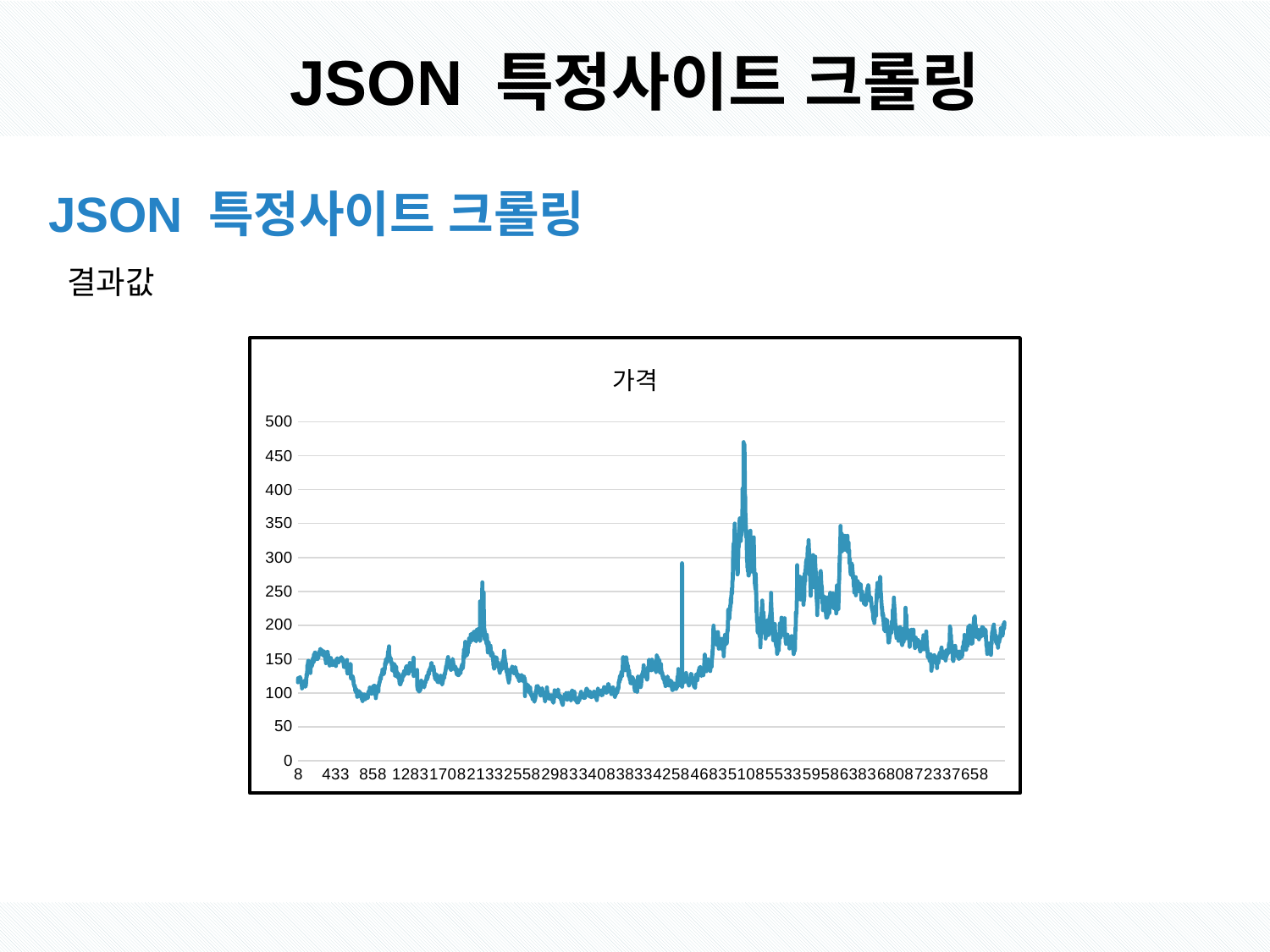

# JSON 특정사이트 크롤링
JSON 특정사이트 크롤링
결과값

### Chart: 가격

| Category |  |
|---|---|